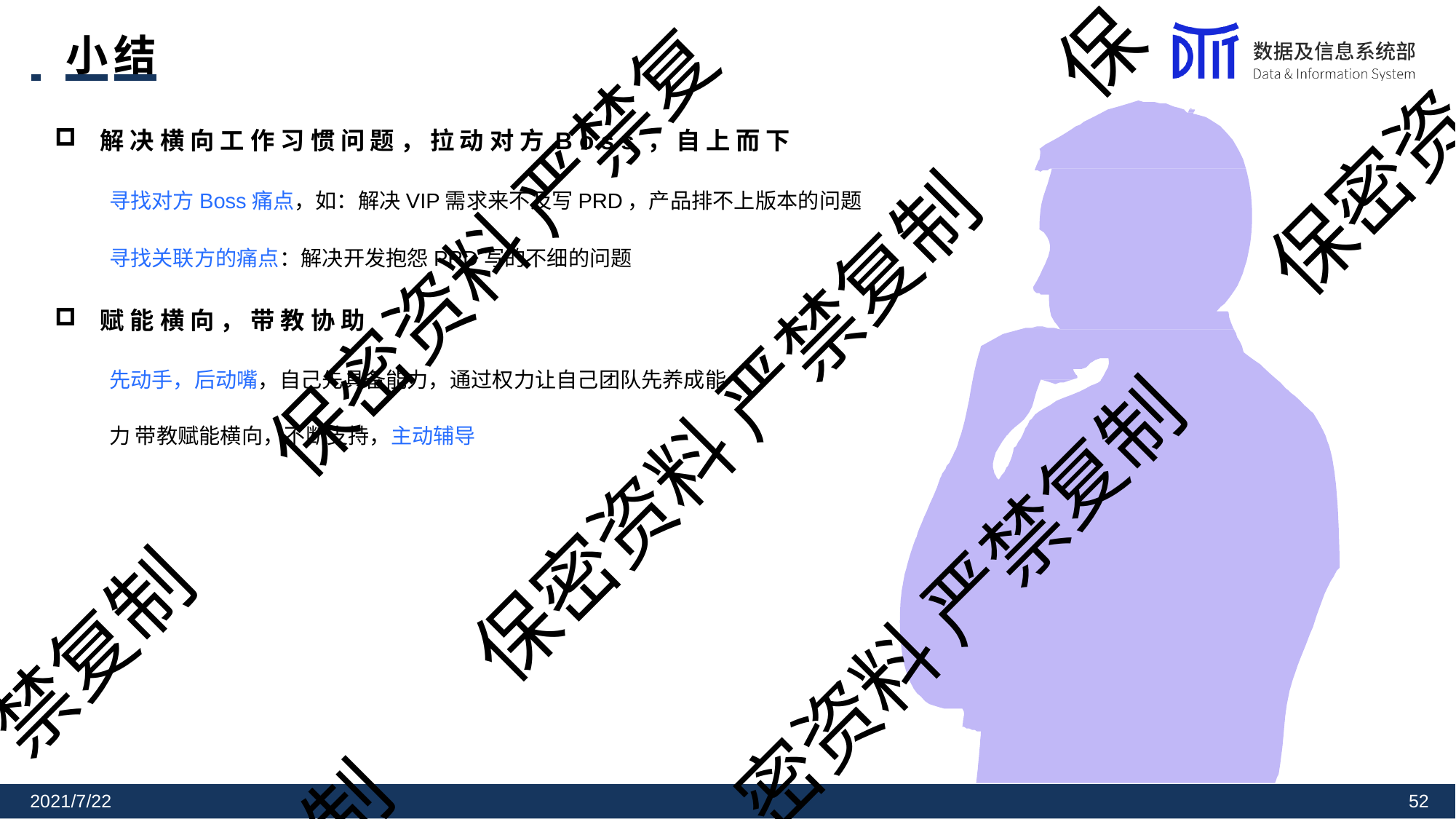

保
 	小结
解决横向工作习惯 问 题， 拉 动对 方 B o s s ， 自 上而 下

寻找对方Boss痛点，如：解决VIP需求来不及写PRD，产品排不上版本的问题

寻找关联方的痛点：解决开发抱怨PRD写的不细的问题

赋能横向，带教协 助
先动手，后动嘴，自己先具备能力，通过权力让自己团队先养成能力 带教赋能横向，不断支持，主动辅导

保密资
保密资料 严禁复
保密资料 严禁复制
密资料 严禁复制
禁复制
制
52
2021/7/22